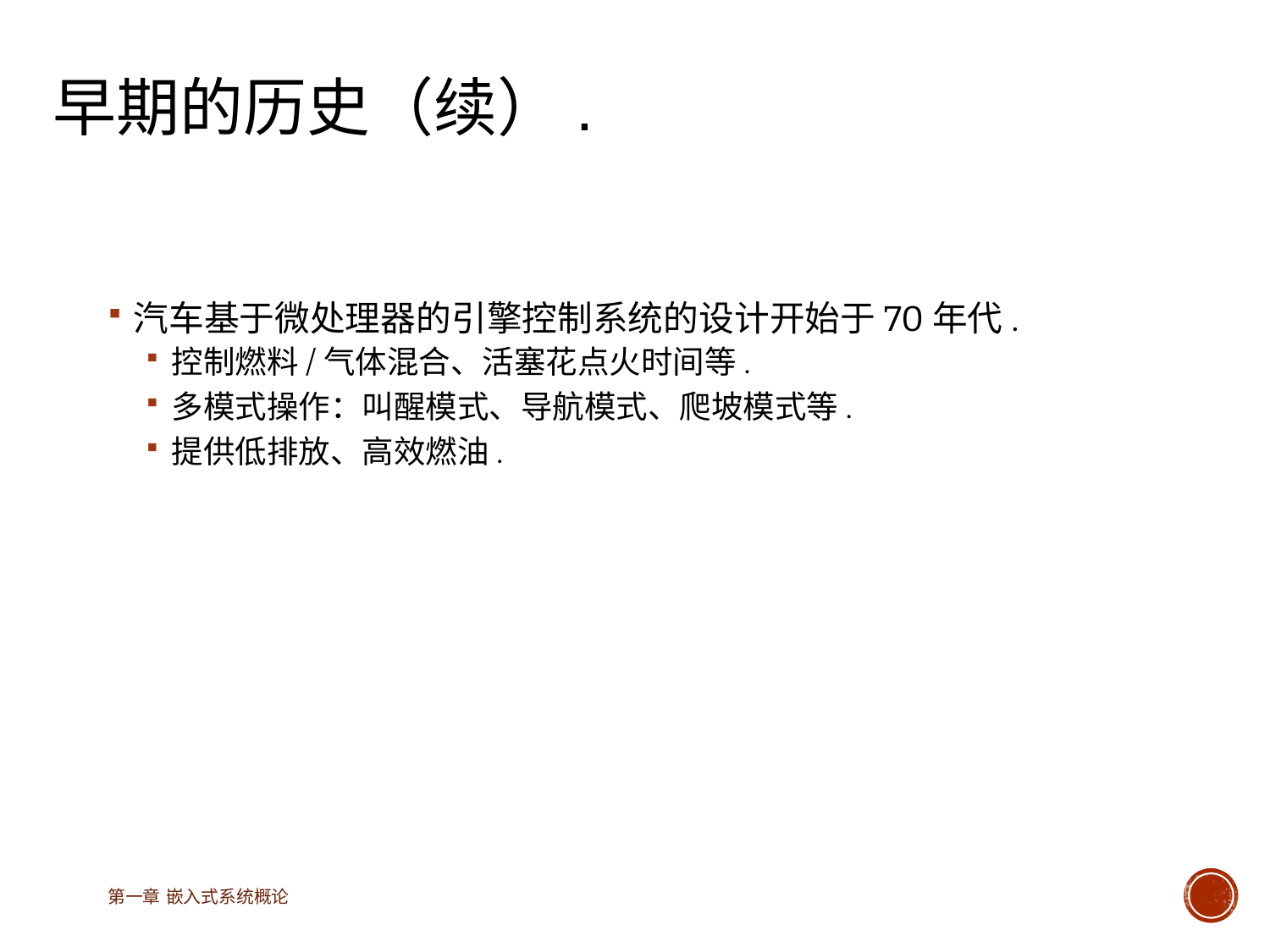

# 早期的历史（续）.
汽车基于微处理器的引擎控制系统的设计开始于70年代.
控制燃料/气体混合、活塞花点火时间等.
多模式操作：叫醒模式、导航模式、爬坡模式等.
提供低排放、高效燃油.
第一章 嵌入式系统概论

35